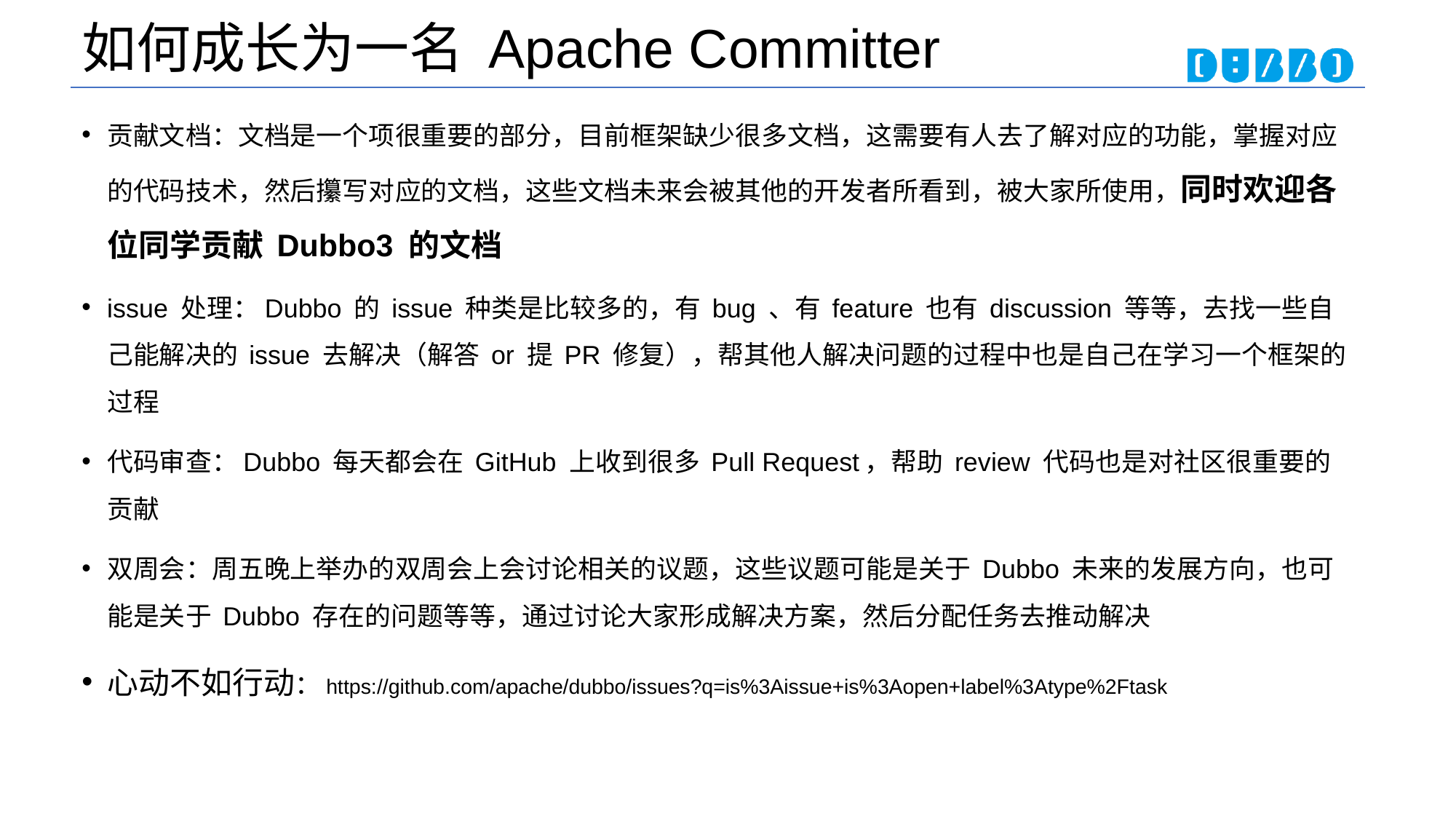

# 如何成长为一名 Apache Committer
贡献文档：文档是一个项很重要的部分，目前框架缺少很多文档，这需要有人去了解对应的功能，掌握对应的代码技术，然后攥写对应的文档，这些文档未来会被其他的开发者所看到，被大家所使用，同时欢迎各位同学贡献 Dubbo3 的文档
issue 处理：Dubbo 的 issue 种类是比较多的，有 bug 、有 feature 也有 discussion 等等，去找一些自己能解决的 issue 去解决（解答 or 提 PR 修复），帮其他人解决问题的过程中也是自己在学习一个框架的过程
代码审查：Dubbo 每天都会在 GitHub 上收到很多 Pull Request，帮助 review 代码也是对社区很重要的贡献
双周会：周五晚上举办的双周会上会讨论相关的议题，这些议题可能是关于 Dubbo 未来的发展方向，也可能是关于 Dubbo 存在的问题等等，通过讨论大家形成解决方案，然后分配任务去推动解决
心动不如行动：https://github.com/apache/dubbo/issues?q=is%3Aissue+is%3Aopen+label%3Atype%2Ftask